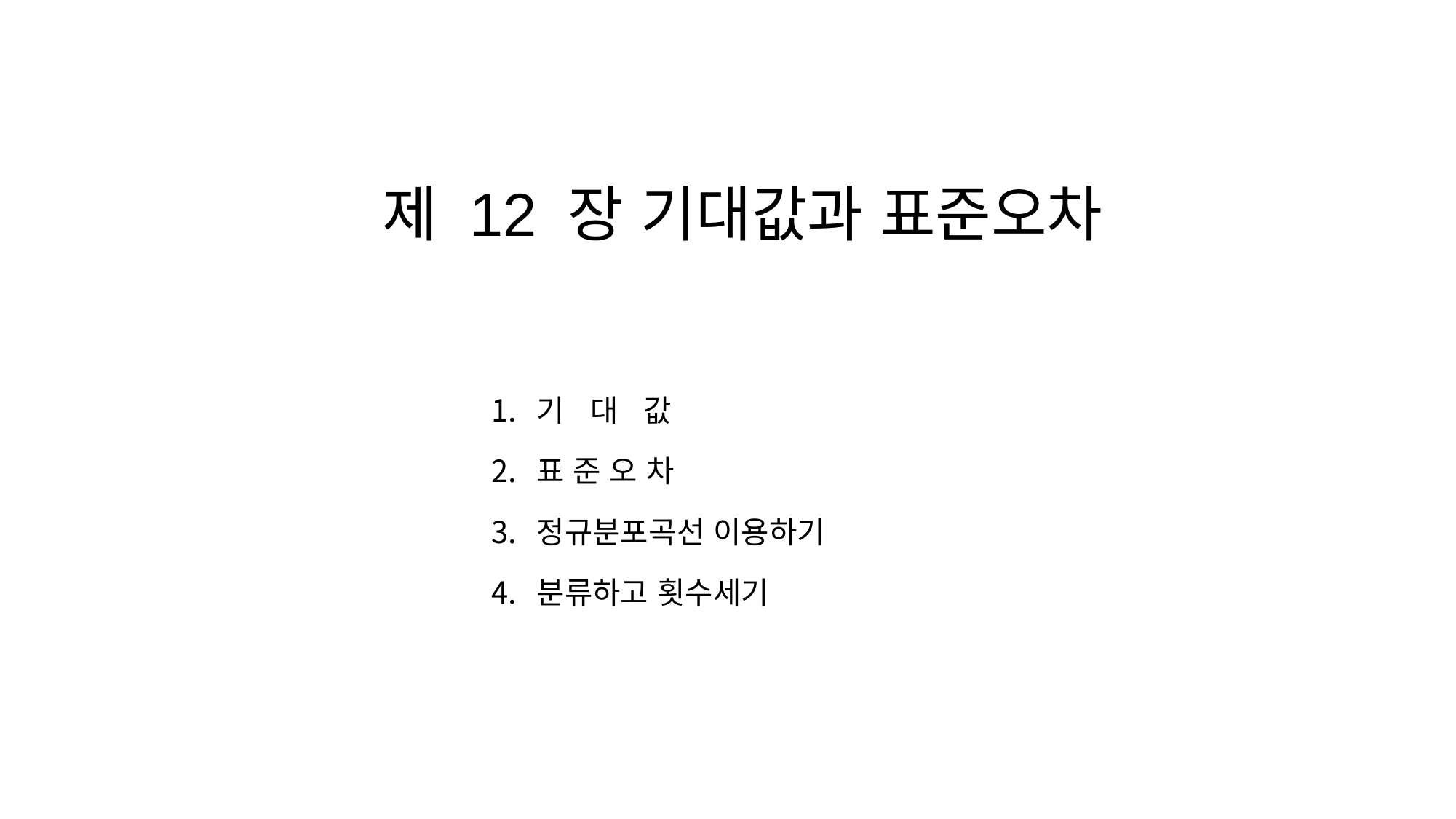

# 제 12 장 기대값과 표준오차
기   대   값
표 준 오 차
정규분포곡선 이용하기
분류하고 횟수세기